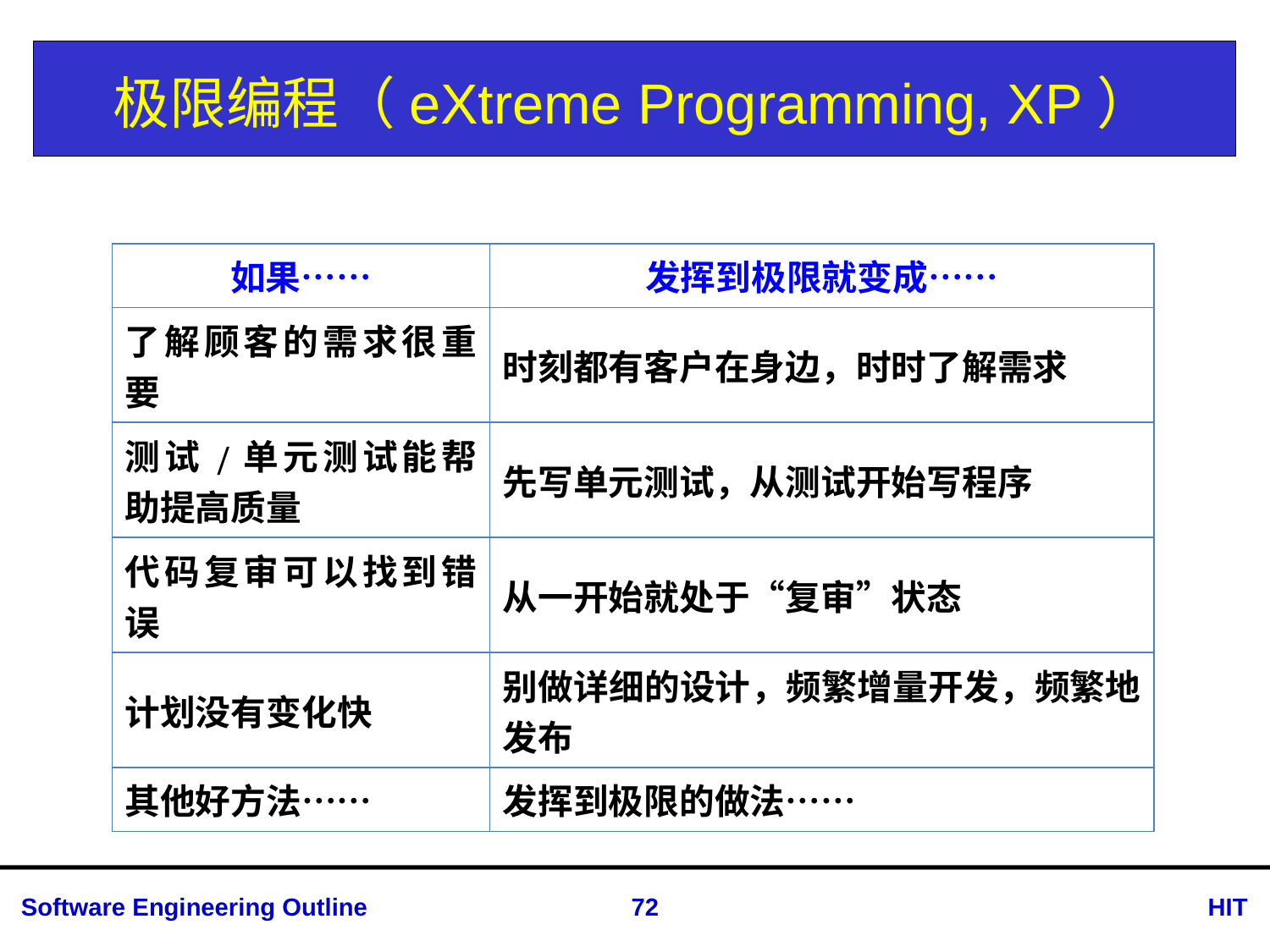

# 极限编程（eXtreme Programming, XP）
| 如果…… | 发挥到极限就变成…… |
| --- | --- |
| 了解顾客的需求很重要 | 时刻都有客户在身边，时时了解需求 |
| 测试/单元测试能帮助提高质量 | 先写单元测试，从测试开始写程序 |
| 代码复审可以找到错误 | 从一开始就处于“复审”状态 |
| 计划没有变化快 | 别做详细的设计，频繁增量开发，频繁地发布 |
| 其他好方法…… | 发挥到极限的做法…… |